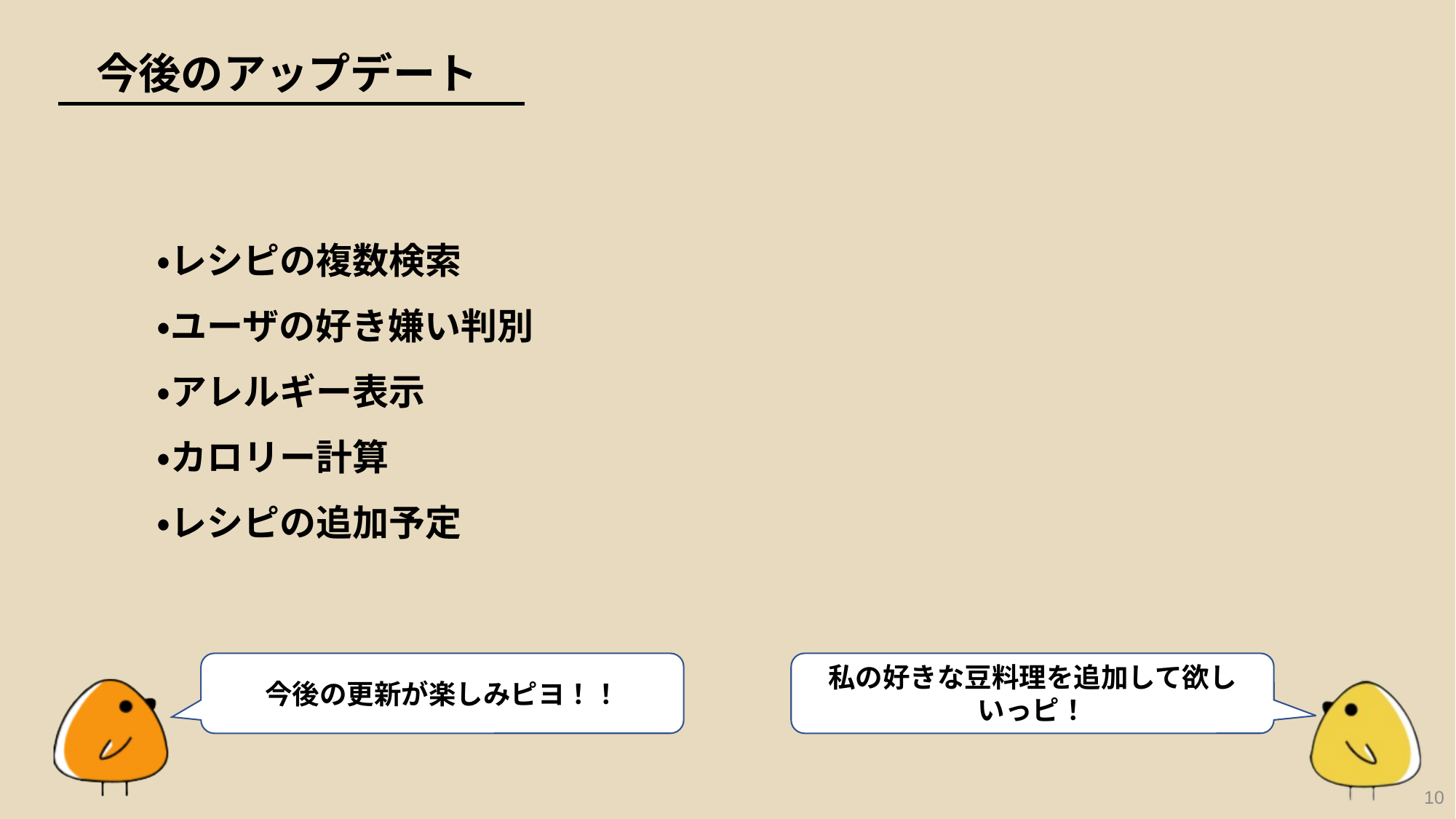

今後のアップデート
・レシピの複数検索
・ユーザの好き嫌い判別
・アレルギー表示
・カロリー計算
・レシピの追加予定
私の好きな豆料理を追加して欲しいっピ！
今後の更新が楽しみピヨ！！
10